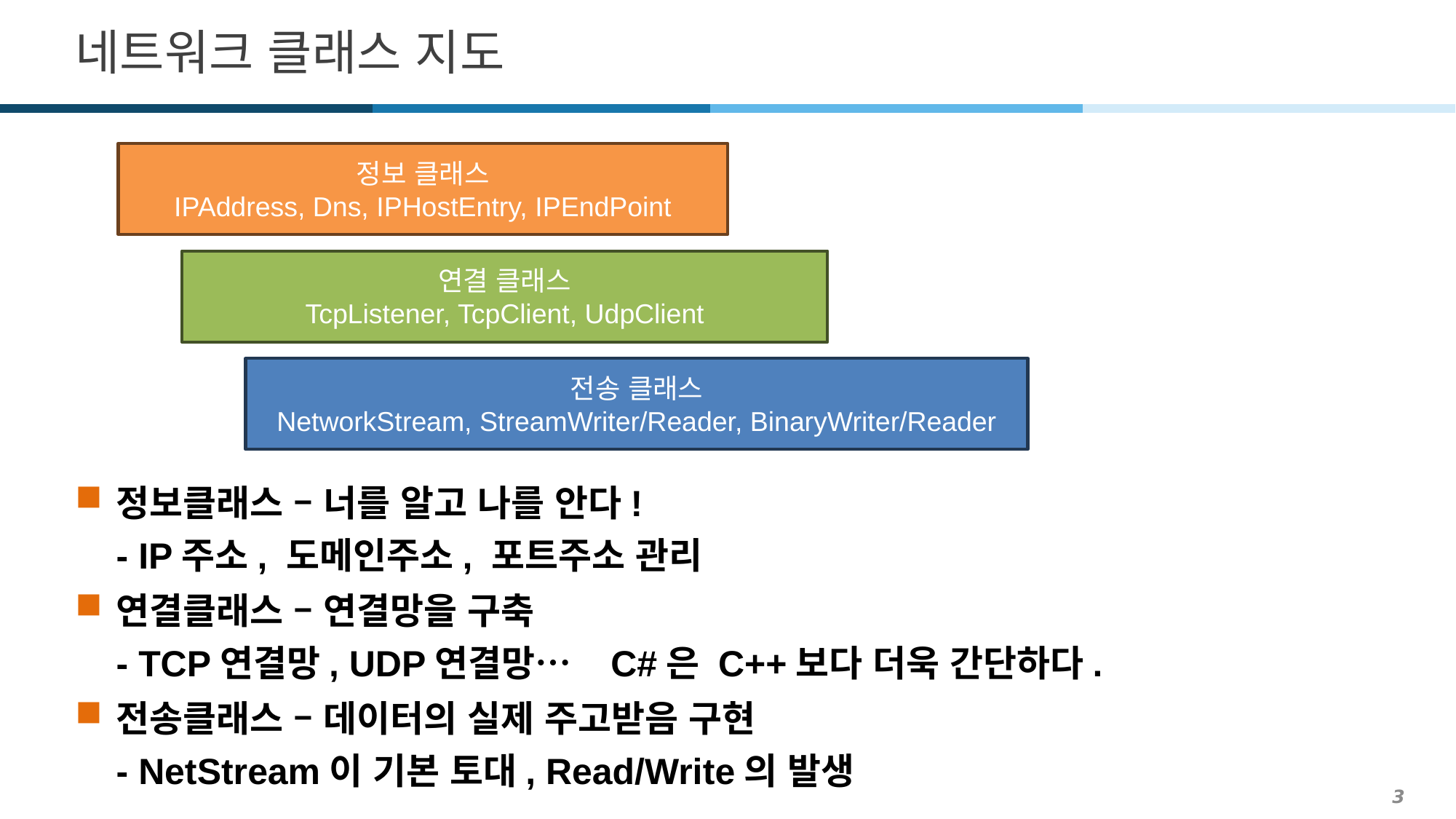

# 네트워크 클래스 지도
정보 클래스
IPAddress, Dns, IPHostEntry, IPEndPoint
연결 클래스
TcpListener, TcpClient, UdpClient
전송 클래스
NetworkStream, StreamWriter/Reader, BinaryWriter/Reader
정보클래스 – 너를 알고 나를 안다!
- IP주소, 도메인주소, 포트주소 관리
연결클래스 – 연결망을 구축
- TCP연결망, UDP연결망…   C#은 C++보다 더욱 간단하다.
전송클래스 – 데이터의 실제 주고받음 구현
- NetStream이 기본 토대, Read/Write의 발생